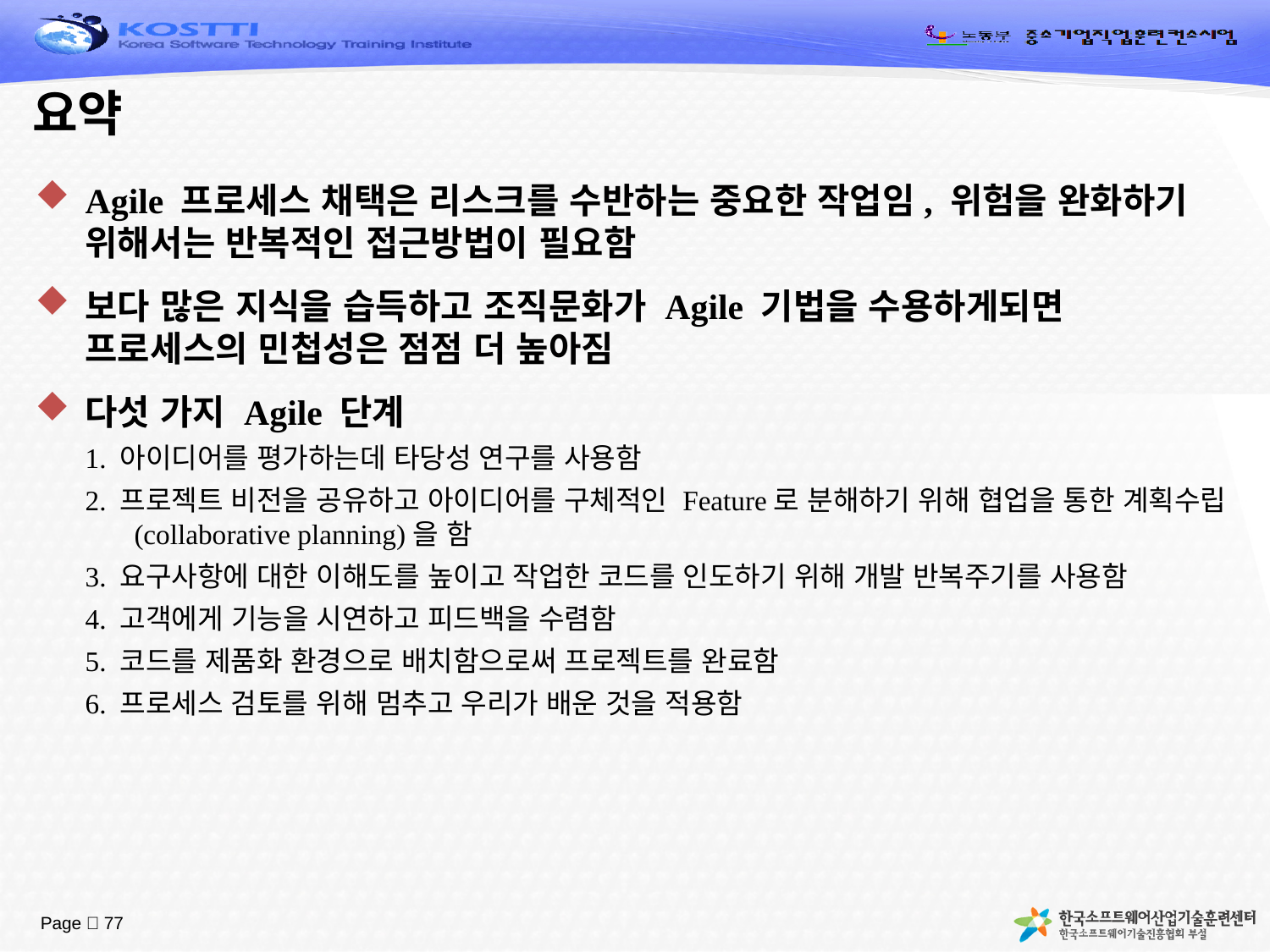

# 요약
Agile 프로세스 채택은 리스크를 수반하는 중요한 작업임, 위험을 완화하기 위해서는 반복적인 접근방법이 필요함
보다 많은 지식을 습득하고 조직문화가 Agile 기법을 수용하게되면 프로세스의 민첩성은 점점 더 높아짐
다섯 가지 Agile 단계
1. 아이디어를 평가하는데 타당성 연구를 사용함
2. 프로젝트 비전을 공유하고 아이디어를 구체적인 Feature로 분해하기 위해 협업을 통한 계획수립(collaborative planning)을 함
3. 요구사항에 대한 이해도를 높이고 작업한 코드를 인도하기 위해 개발 반복주기를 사용함
4. 고객에게 기능을 시연하고 피드백을 수렴함
5. 코드를 제품화 환경으로 배치함으로써 프로젝트를 완료함
6. 프로세스 검토를 위해 멈추고 우리가 배운 것을 적용함